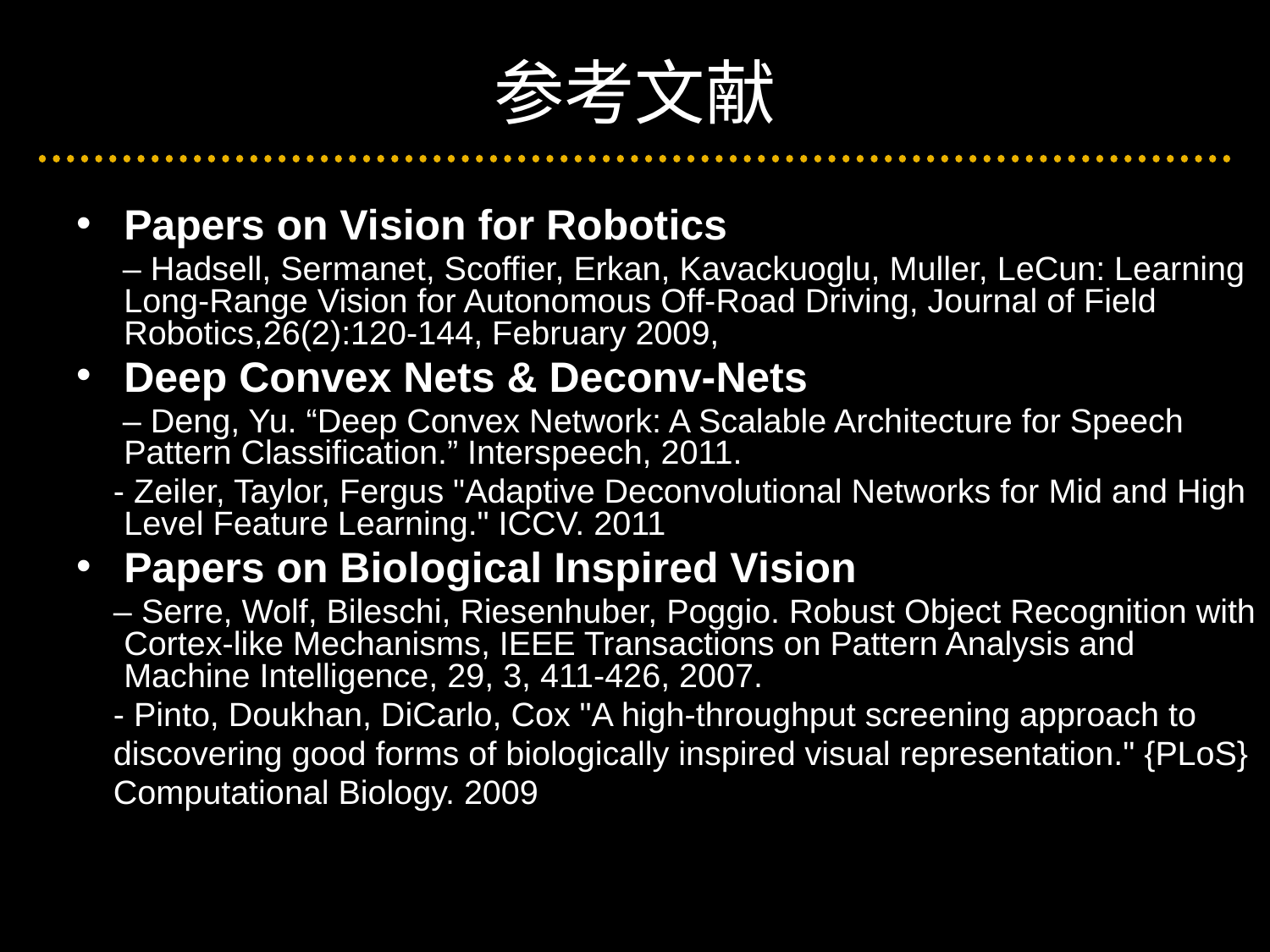

# 参考文献
Papers on Vision for Robotics
     – Hadsell, Sermanet, Scoffier, Erkan, Kavackuoglu, Muller, LeCun: Learning Long-Range Vision for Autonomous Off-Road Driving, Journal of Field Robotics,26(2):120-144, February 2009,
Deep Convex Nets & Deconv-Nets
     – Deng, Yu. “Deep Convex Network: A Scalable Architecture for Speech Pattern Classification.” Interspeech, 2011.
    - Zeiler, Taylor, Fergus "Adaptive Deconvolutional Networks for Mid and High Level Feature Learning." ICCV. 2011
Papers on Biological Inspired Vision
    – Serre, Wolf, Bileschi, Riesenhuber, Poggio. Robust Object Recognition with Cortex-like Mechanisms, IEEE Transactions on Pattern Analysis and Machine Intelligence, 29, 3, 411-426, 2007.
    - Pinto, Doukhan, DiCarlo, Cox "A high-throughput screening approach to
    discovering good forms of biologically inspired visual representation." {PLoS}
    Computational Biology. 2009